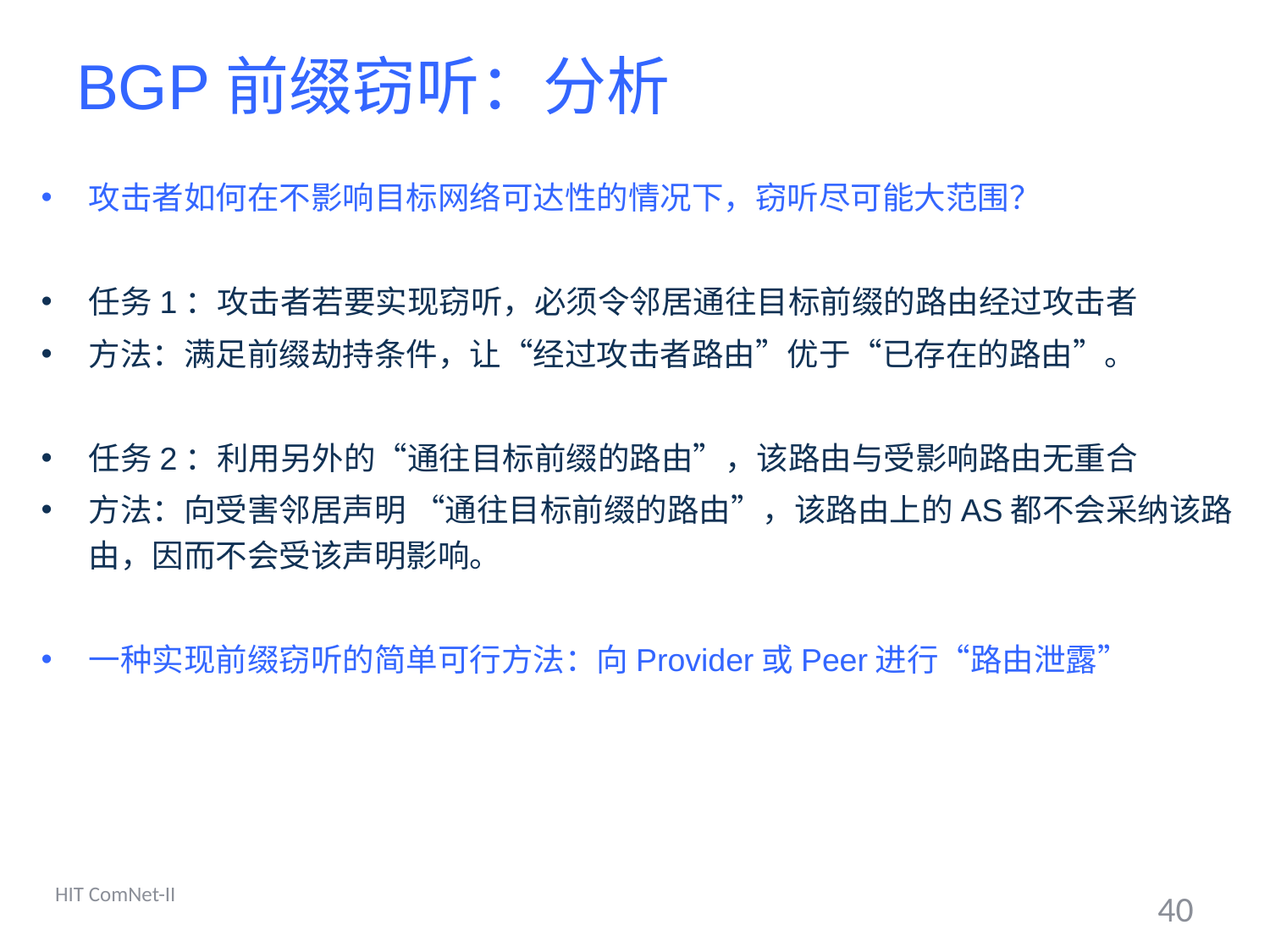

# BGP前缀窃听：分析
攻击者如何在不影响目标网络可达性的情况下，窃听尽可能大范围？

任务1：攻击者若要实现窃听，必须令邻居通往目标前缀的路由经过攻击者
方法：满足前缀劫持条件，让“经过攻击者路由”优于“已存在的路由”。

任务2：利用另外的“通往目标前缀的路由”，该路由与受影响路由无重合
方法：向受害邻居声明 “通往目标前缀的路由”，该路由上的AS都不会采纳该路由，因而不会受该声明影响。

一种实现前缀窃听的简单可行方法：向Provider或Peer进行“路由泄露”

HIT ComNet-II
40